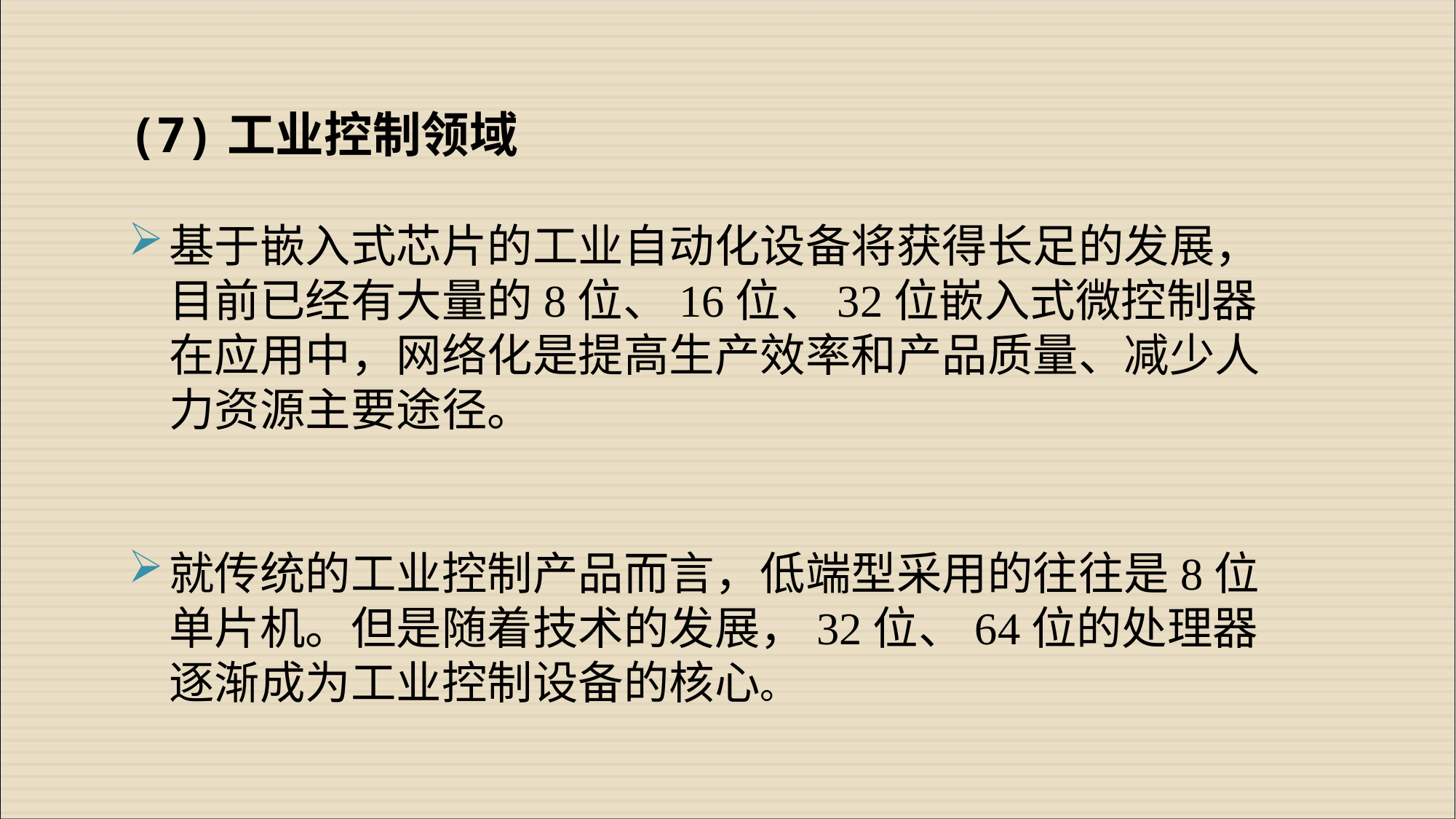

(7)工业控制领域

基于嵌入式芯片的工业自动化设备将获得长足的发展，目前已经有大量的8位、16位、32位嵌入式微控制器在应用中，网络化是提高生产效率和产品质量、减少人力资源主要途径。

就传统的工业控制产品而言，低端型采用的往往是8位单片机。但是随着技术的发展，32位、64位的处理器逐渐成为工业控制设备的核心。